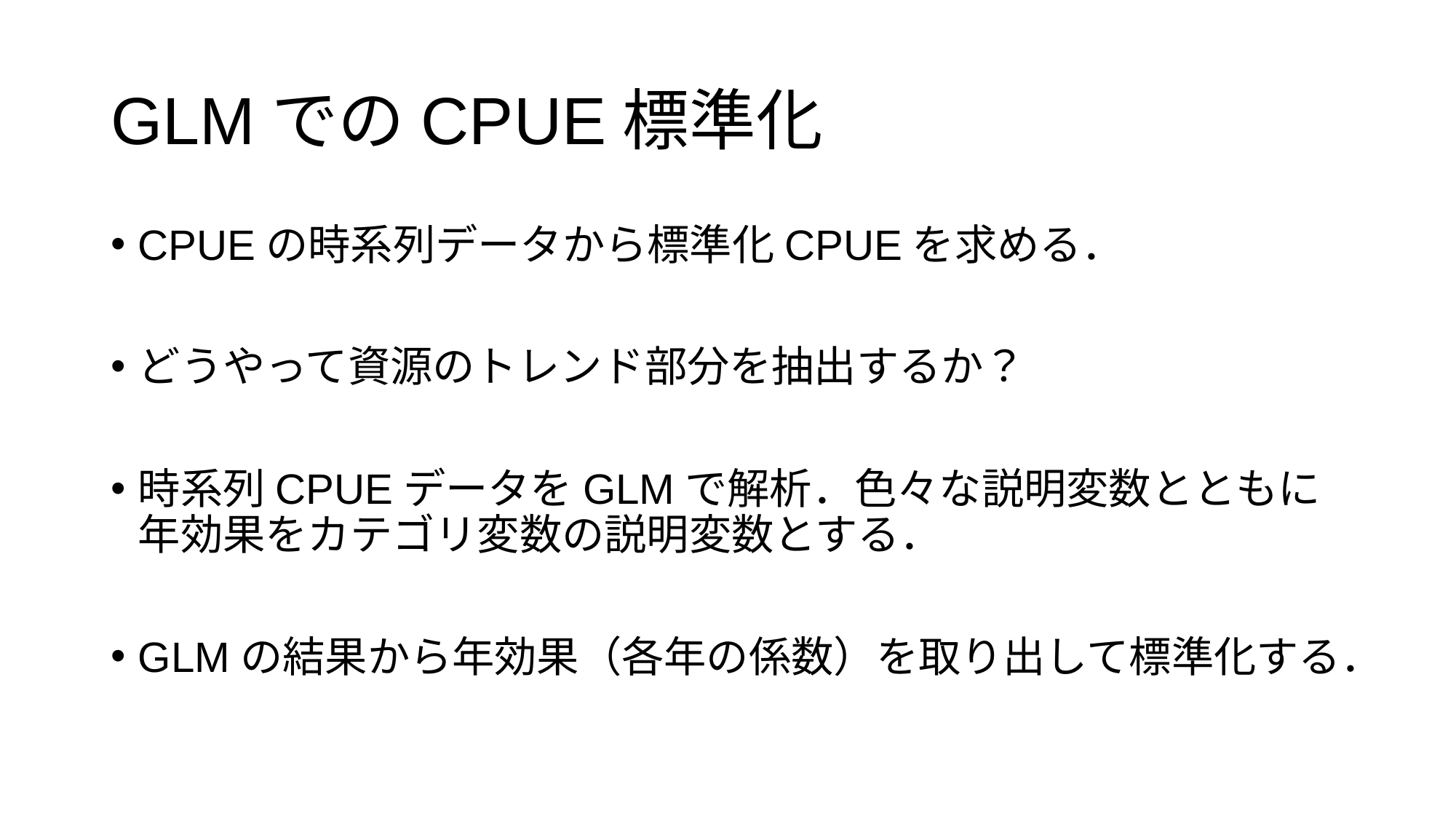

# GLMでのCPUE標準化
CPUEの時系列データから標準化CPUEを求める．

どうやって資源のトレンド部分を抽出するか？

時系列CPUEデータをGLMで解析．色々な説明変数とともに年効果をカテゴリ変数の説明変数とする．

GLMの結果から年効果（各年の係数）を取り出して標準化する．